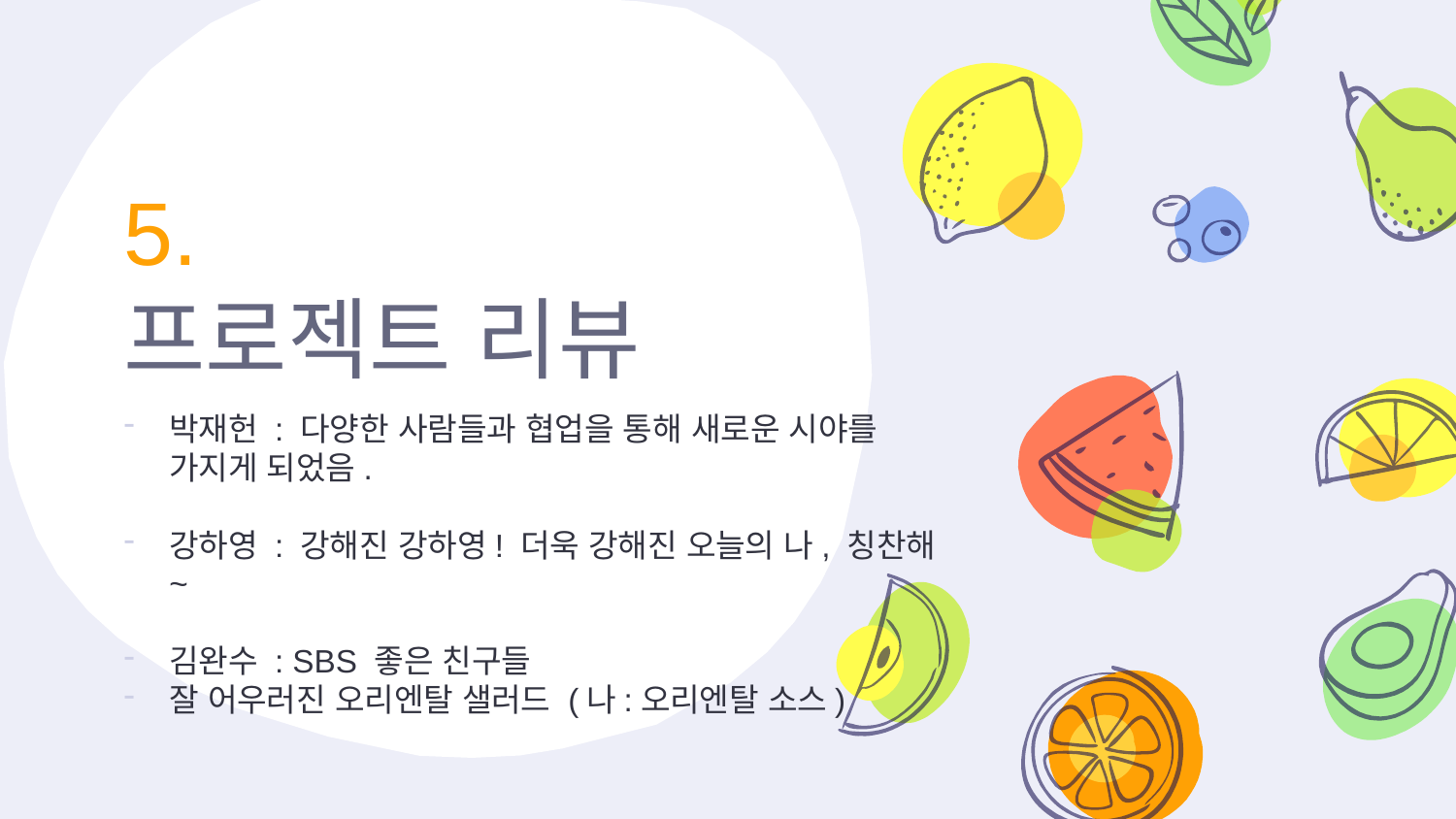

# 5.
프로젝트 리뷰
박재헌 : 다양한 사람들과 협업을 통해 새로운 시야를 가지게 되었음.

강하영 : 강해진 강하영! 더욱 강해진 오늘의 나, 칭찬해~

김완수 : SBS 좋은 친구들
잘 어우러진 오리엔탈 샐러드 (나:오리엔탈 소스)